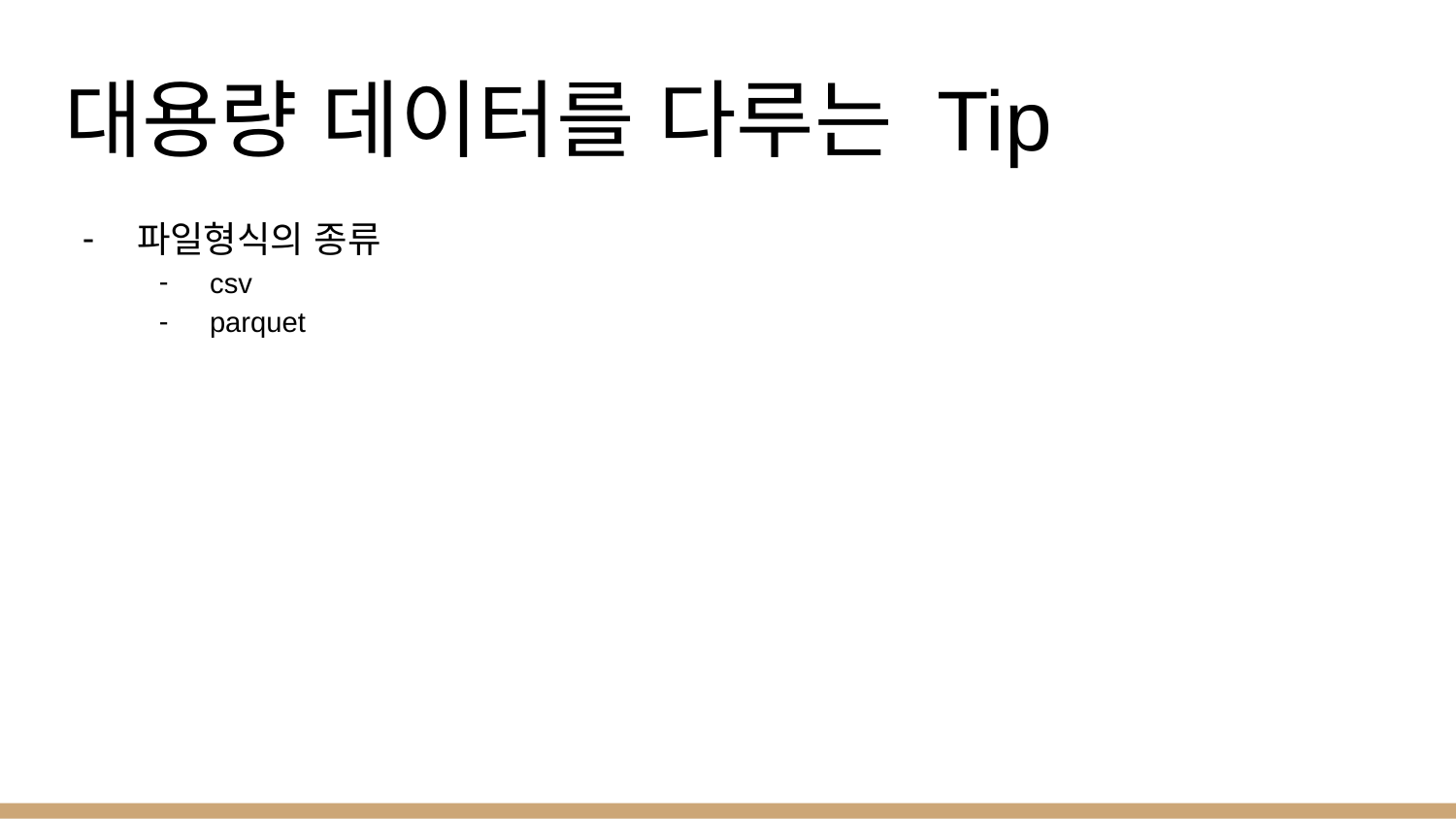

# 대용량 데이터를 다루는 Tip
파일형식의 종류
csv
parquet